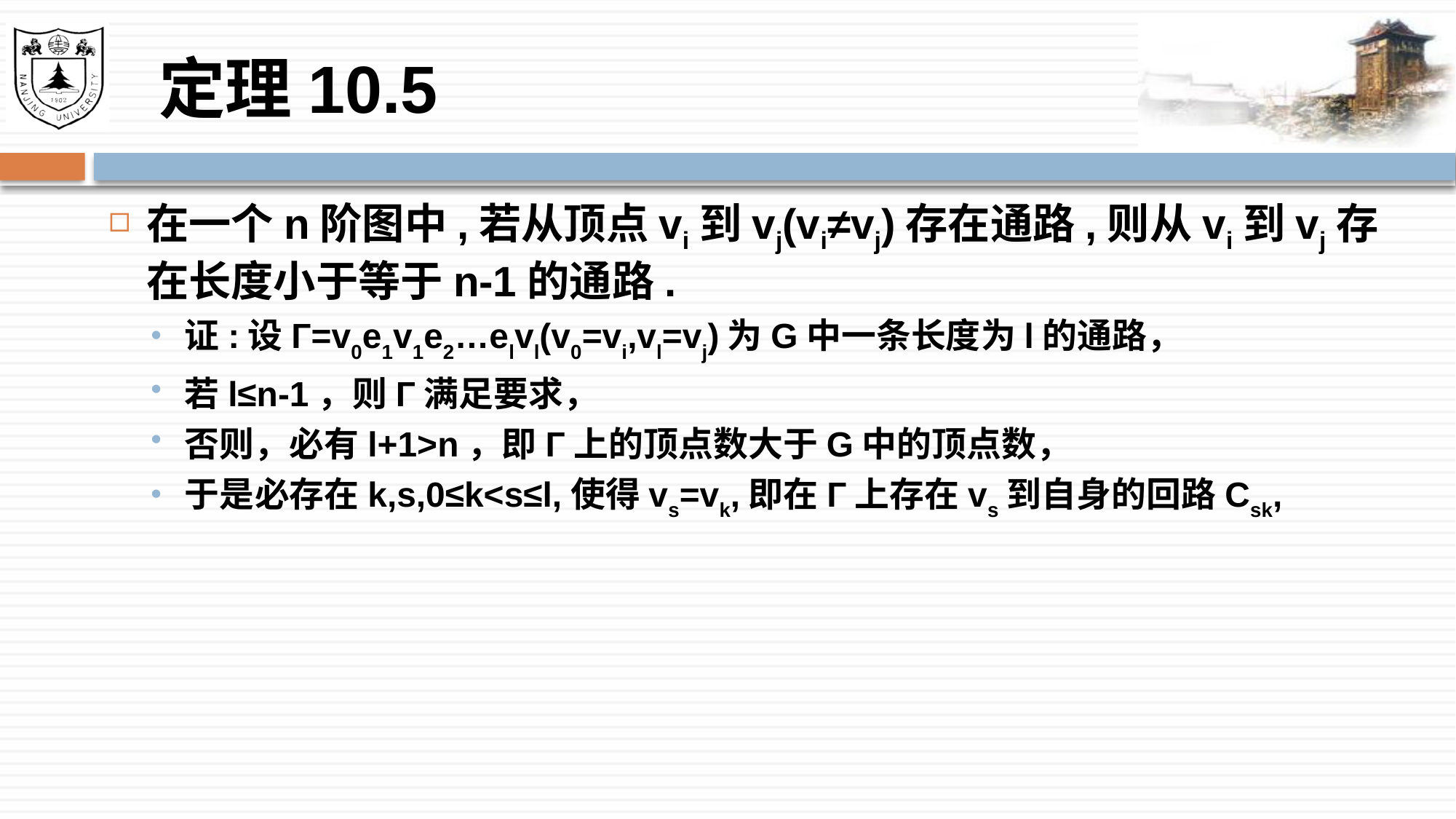

# 定理10.5
在一个n阶图中,若从顶点vi到vj(vi≠vj)存在通路,则从vi到vj存在长度小于等于n-1的通路.
证:设Г=v0e1v1e2…elvl(v0=vi,vl=vj)为G中一条长度为l的通路，
若l≤n-1，则Г满足要求，
否则，必有l+1>n，即Г上的顶点数大于G中的顶点数，
于是必存在k,s,0≤k<s≤l,使得vs=vk,即在Г上存在vs到自身的回路Csk,